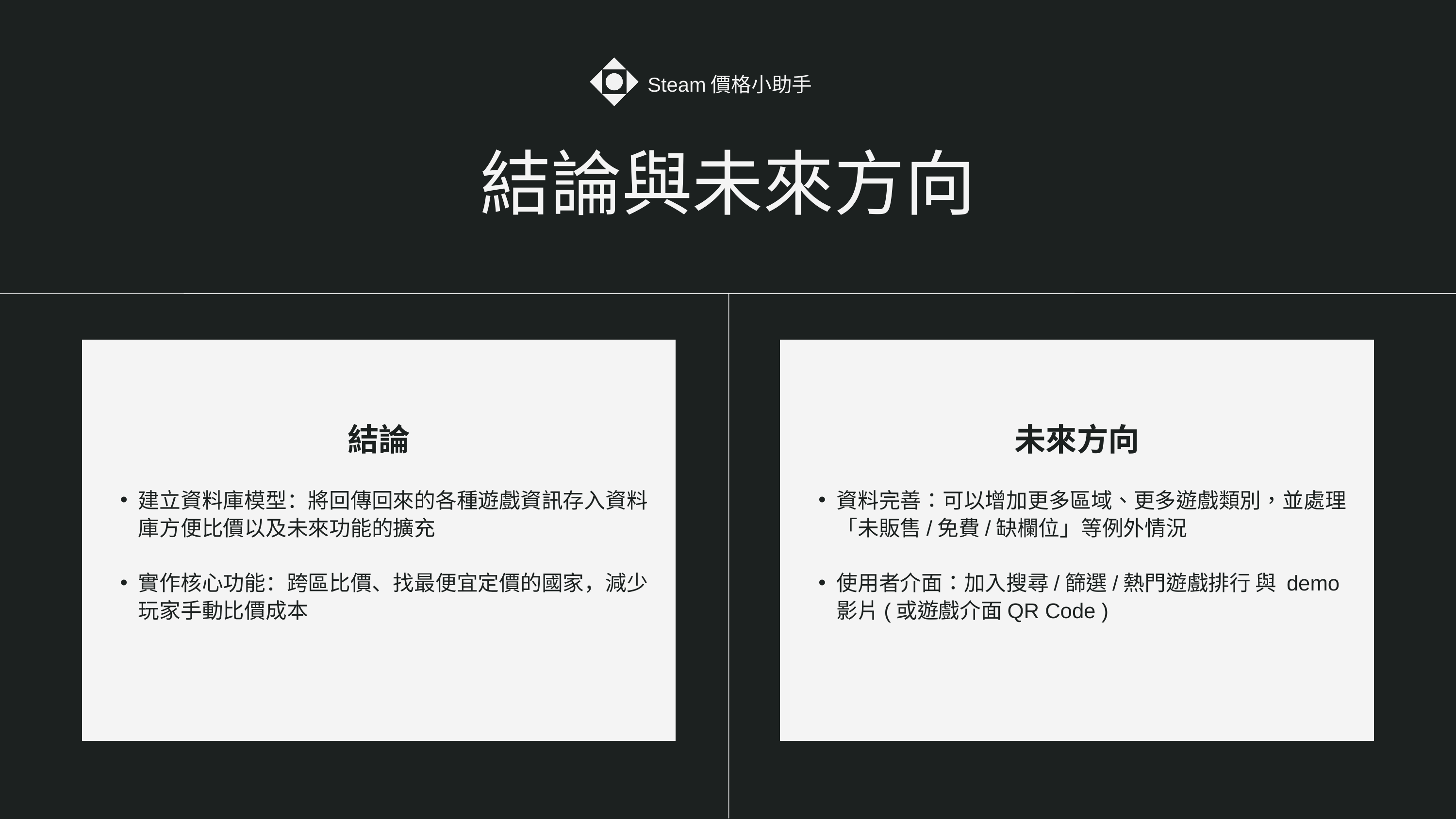

Steam價格小助手
結論與未來方向

結論

建立資料庫模型：將回傳回來的各種遊戲資訊存入資料庫方便比價以及未來功能的擴充

實作核心功能：跨區比價、找最便宜定價的國家，減少玩家手動比價成本

未來方向

資料完善：可以增加更多區域、更多遊戲類別，並處理「未販售/免費/缺欄位」等例外情況

使用者介面：加入搜尋/篩選/熱門遊戲排行 與 demo 影片(或遊戲介面QR Code )